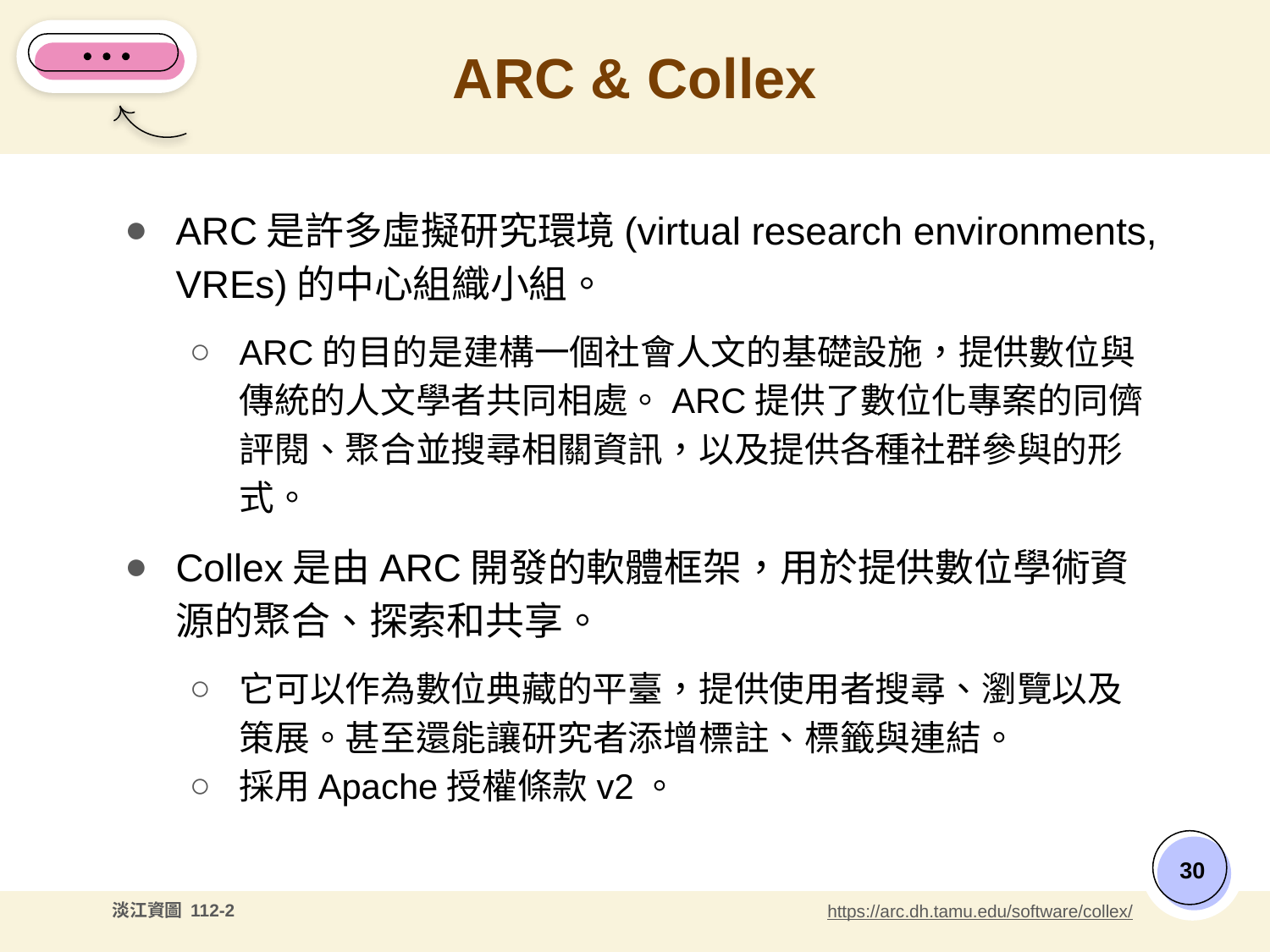

# ARC & Collex
ARC是許多虛擬研究環境(virtual research environments, VREs)的中心組織小組。
ARC的目的是建構一個社會人文的基礎設施，提供數位與傳統的人文學者共同相處。ARC提供了數位化專案的同儕評閱、聚合並搜尋相關資訊，以及提供各種社群參與的形式。
Collex是由ARC開發的軟體框架，用於提供數位學術資源的聚合、探索和共享。
它可以作為數位典藏的平臺，提供使用者搜尋、瀏覽以及策展。甚至還能讓研究者添增標註、標籤與連結。
採用Apache授權條款v2。
30
https://arc.dh.tamu.edu/software/collex/